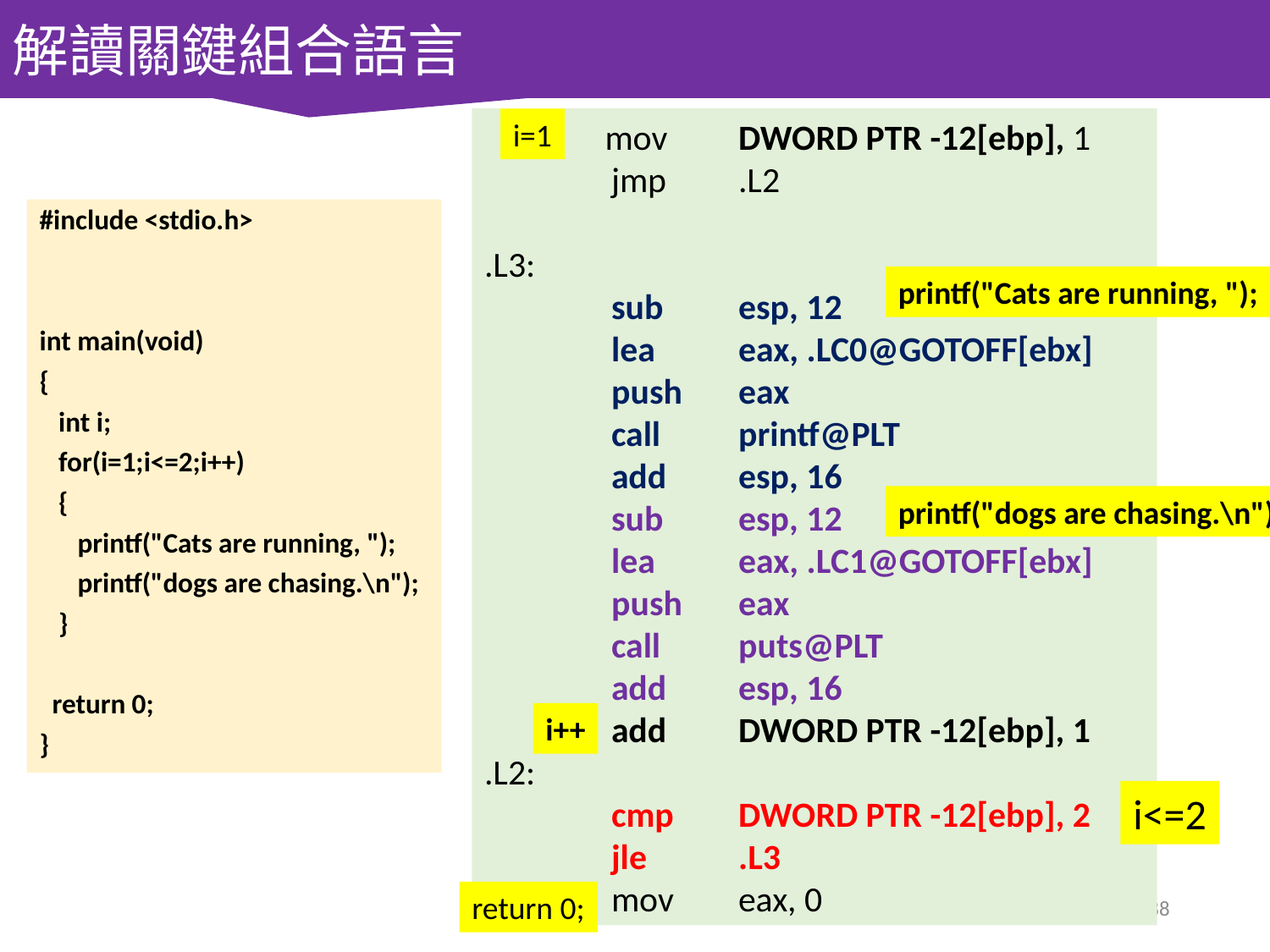

解讀關鍵組合語言
               mov	DWORD PTR -12[ebp], 1
	jmp	.L2

.L3:
	sub	esp, 12
	lea	eax, .LC0@GOTOFF[ebx]
	push	eax
	call	printf@PLT
	add	esp, 16
	sub	esp, 12
	lea	eax, .LC1@GOTOFF[ebx]
	push	eax
	call	puts@PLT
	add	esp, 16
	add	DWORD PTR -12[ebp], 1
.L2:
	cmp	DWORD PTR -12[ebp], 2
	jle	.L3
	mov	eax, 0
i=1
#include <stdio.h>

int main(void)
{
   int i;
   for(i=1;i<=2;i++)
   {
      printf("Cats are running, ");
      printf("dogs are chasing.\n");
   }

  return 0;
}
printf("Cats are running, ");
printf("dogs are chasing.\n");
i++
i<=2
return 0;
88